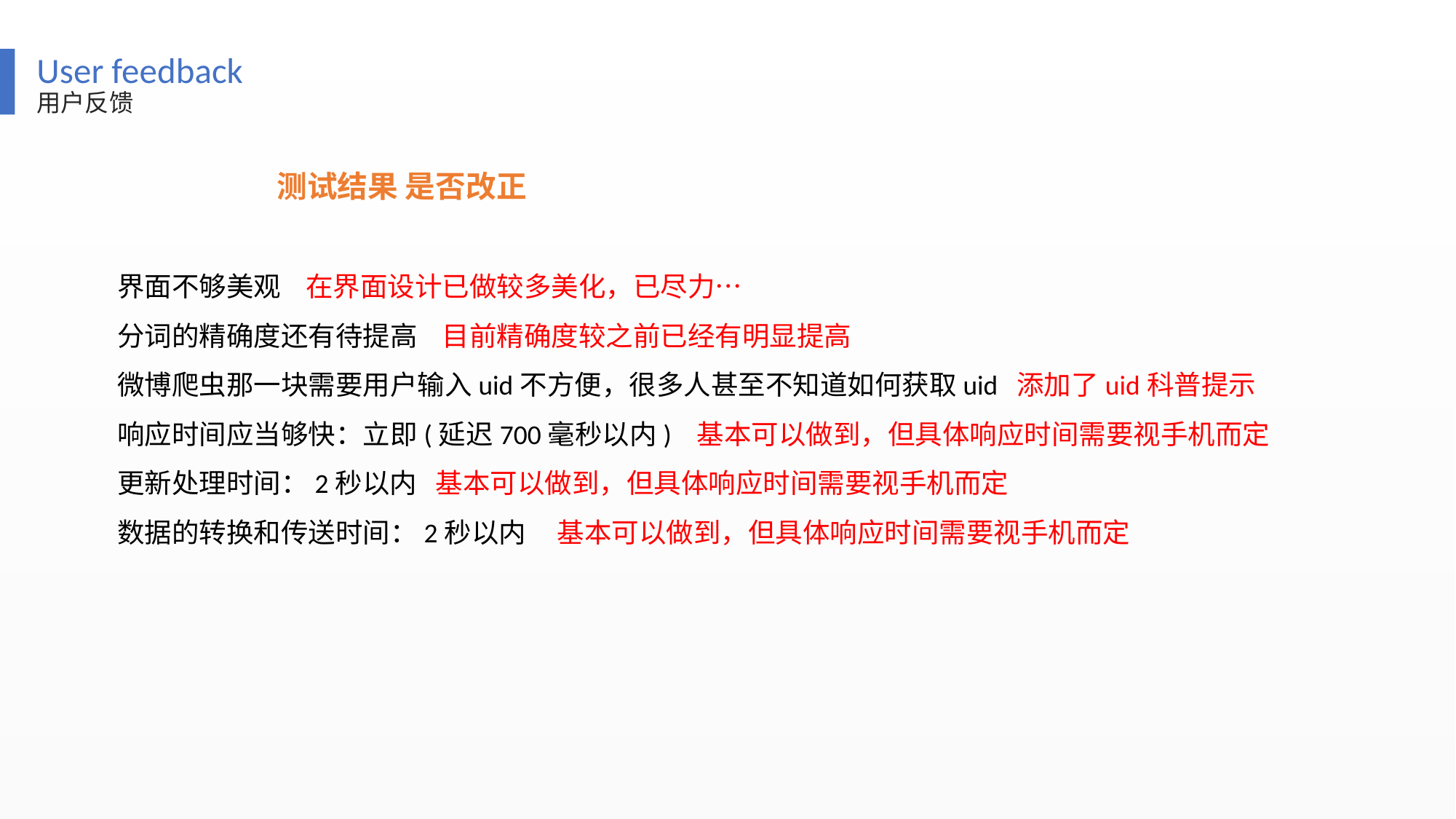

User feedback
用户反馈
测试结果 是否改正
界面不够美观    在界面设计已做较多美化，已尽力…
分词的精确度还有待提高    目前精确度较之前已经有明显提高
微博爬虫那一块需要用户输入uid不方便，很多人甚至不知道如何获取uid  添加了uid科普提示
响应时间应当够快：立即(延迟700毫秒以内)   基本可以做到，但具体响应时间需要视手机而定
更新处理时间：2秒以内   基本可以做到，但具体响应时间需要视手机而定
数据的转换和传送时间：2秒以内     基本可以做到，但具体响应时间需要视手机而定